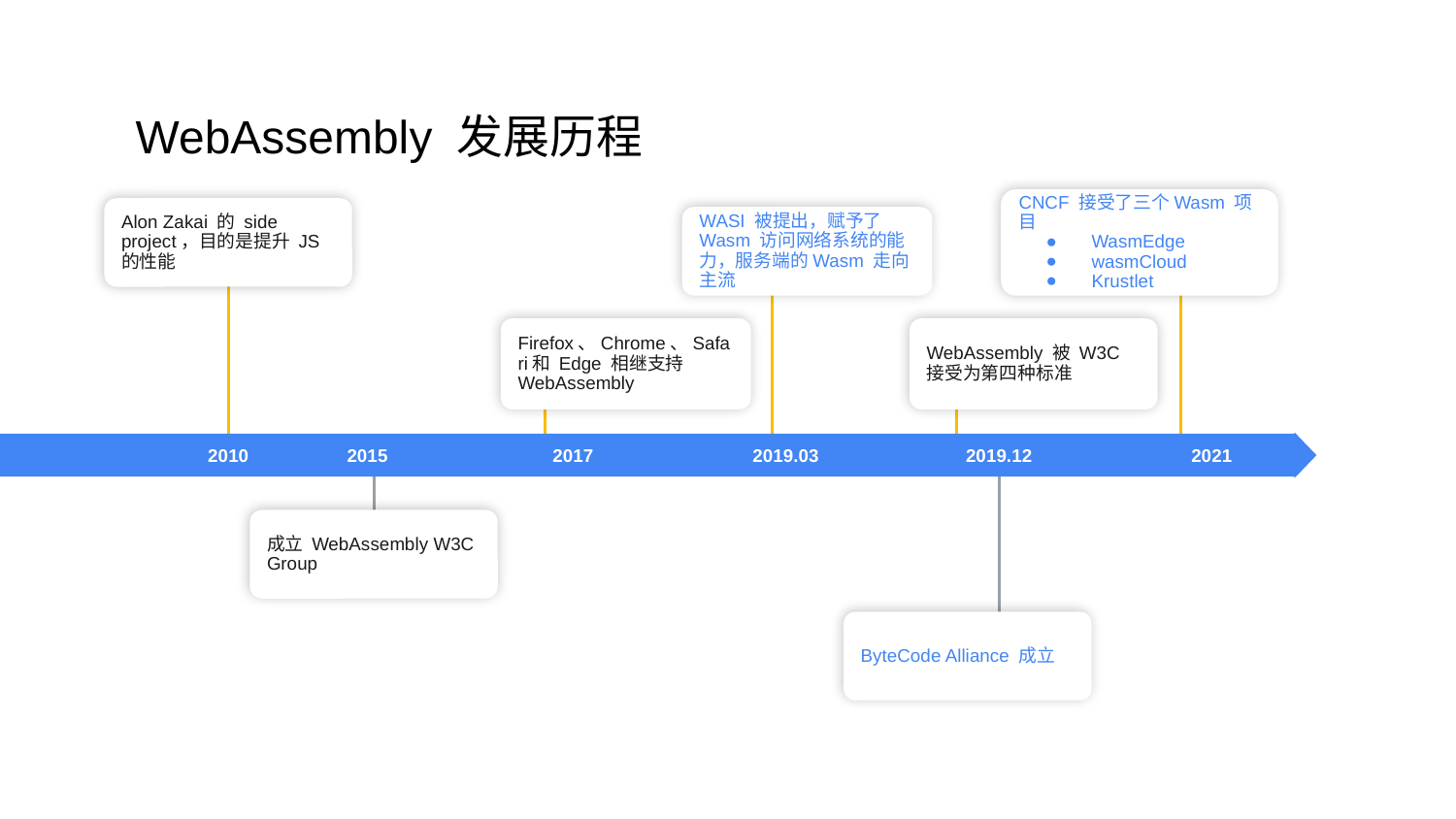

WebAssembly 发展历程
CNCF 接受了三个Wasm 项目
WasmEdge
wasmCloud
Krustlet
Alon Zakai 的 side project，目的是提升 JS 的性能
WASI 被提出，赋予了
Wasm 访问网络系统的能力，服务端的Wasm 走向主流
Firefox、Chrome、Safari和 Edge 相继支持WebAssembly
WebAssembly 被 W3C 接受为第四种标准
2017
2019.03
2019.12
2021
2010
2015

成立 WebAssembly W3C Group
ByteCode Alliance 成立